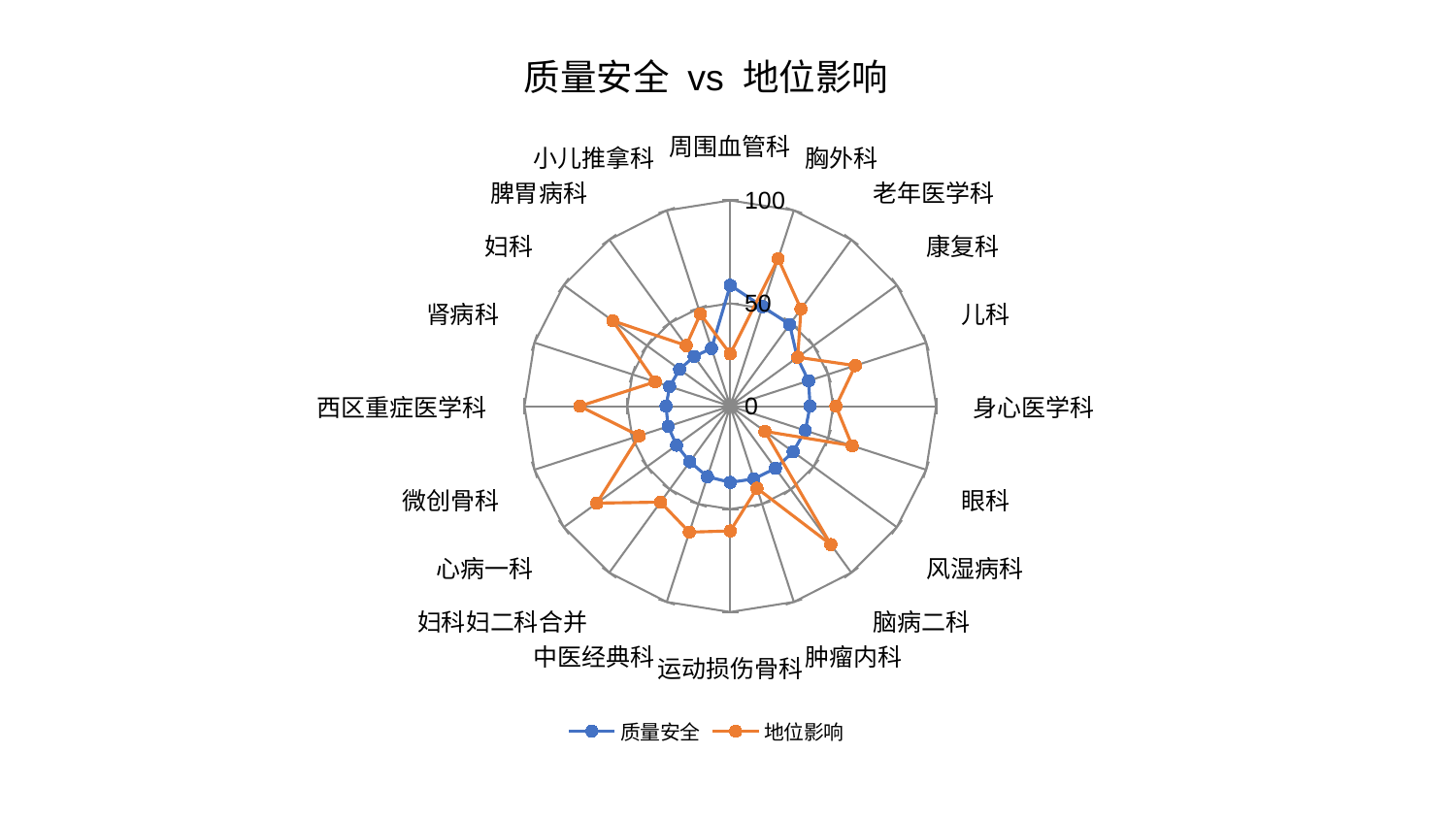

### Chart: 质量安全 vs 地位影响

| Category | 质量安全 | 地位影响 |
|---|---|---|
| 周围血管科 | 58.742418471370755 | 25.397905262961277 |
| 胸外科 | 50.85539456004875 | 75.36326327219119 |
| 老年医学科 | 49.089216686468816 | 58.42090970559241 |
| 康复科 | 40.21889342498635 | 40.47777041627656 |
| 儿科 | 39.972910787463846 | 63.85599234232848 |
| 身心医学科 | 38.77283508899379 | 51.317733810173024 |
| 眼科 | 38.29434091095412 | 62.24997901669644 |
| 风湿病科 | 37.74855097918088 | 20.816796197083978 |
| 脑病二科 | 37.33878885776824 | 83.09876777430446 |
| 肿瘤内科 | 37.14512910441274 | 41.94057429363679 |
| 运动损伤骨科 | 37.05017577263199 | 60.6152167532743 |
| 中医经典科 | 36.02015241010564 | 64.35879471999772 |
| 妇科妇二科合并 | 33.395321448289785 | 57.65271887514249 |
| 心病一科 | 32.28265292447558 | 80.121541494692 |
| 微创骨科 | 31.785215843268798 | 46.538865722320985 |
| 西区重症医学科 | 31.21742637463558 | 73.1184313698493 |
| 肾病科 | 30.995349270072474 | 38.34287069045637 |
| 妇科 | 30.43459528384965 | 70.57518122168437 |
| 脾胃病科 | 29.900371168451944 | 36.43112722589505 |
| 小儿推拿科 | 29.48510064370788 | 47.1143991062111 |
12